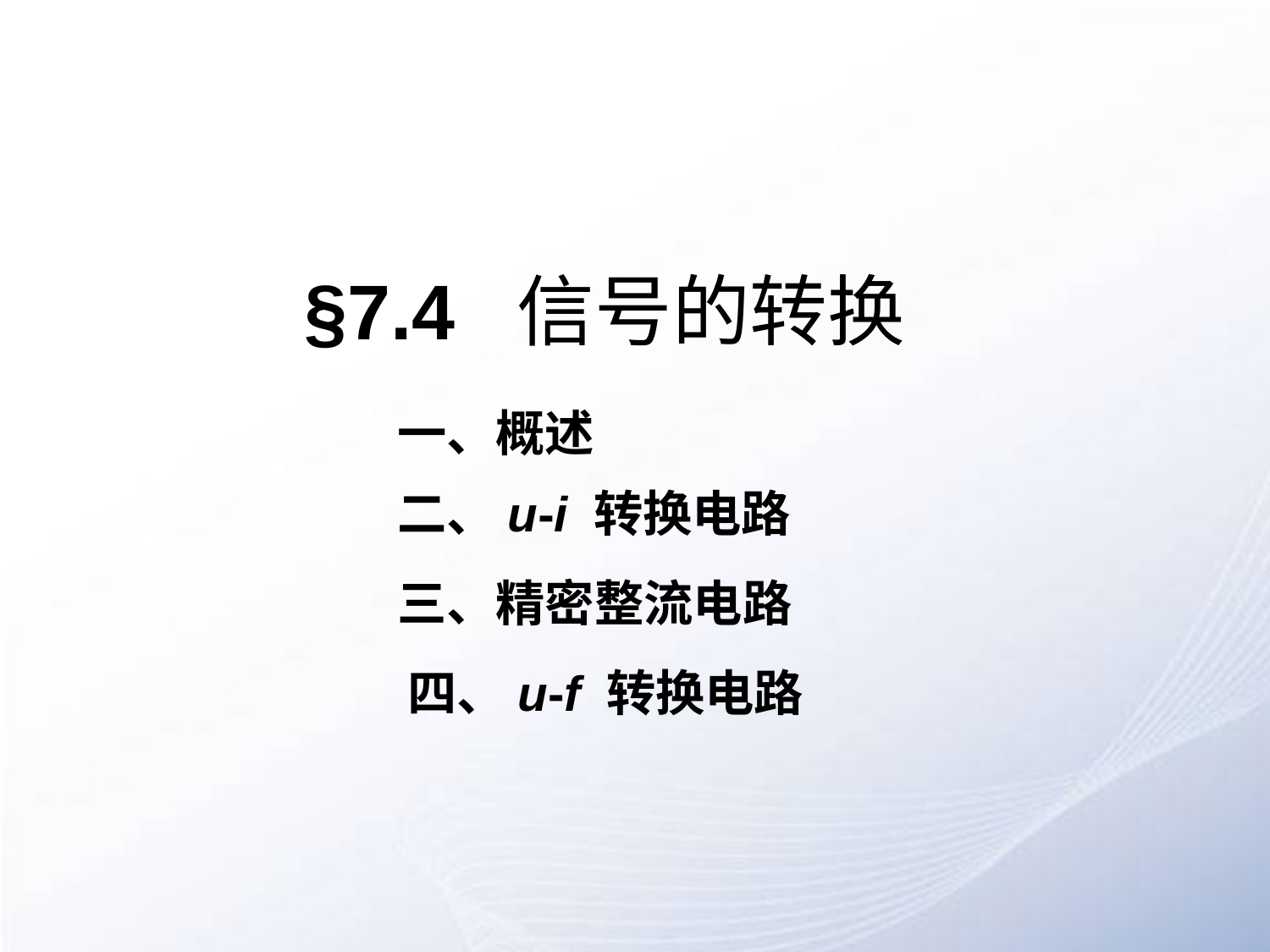

# §7.4  信号的转换
一、概述
二、u-i 转换电路
三、精密整流电路
四、u-f 转换电路